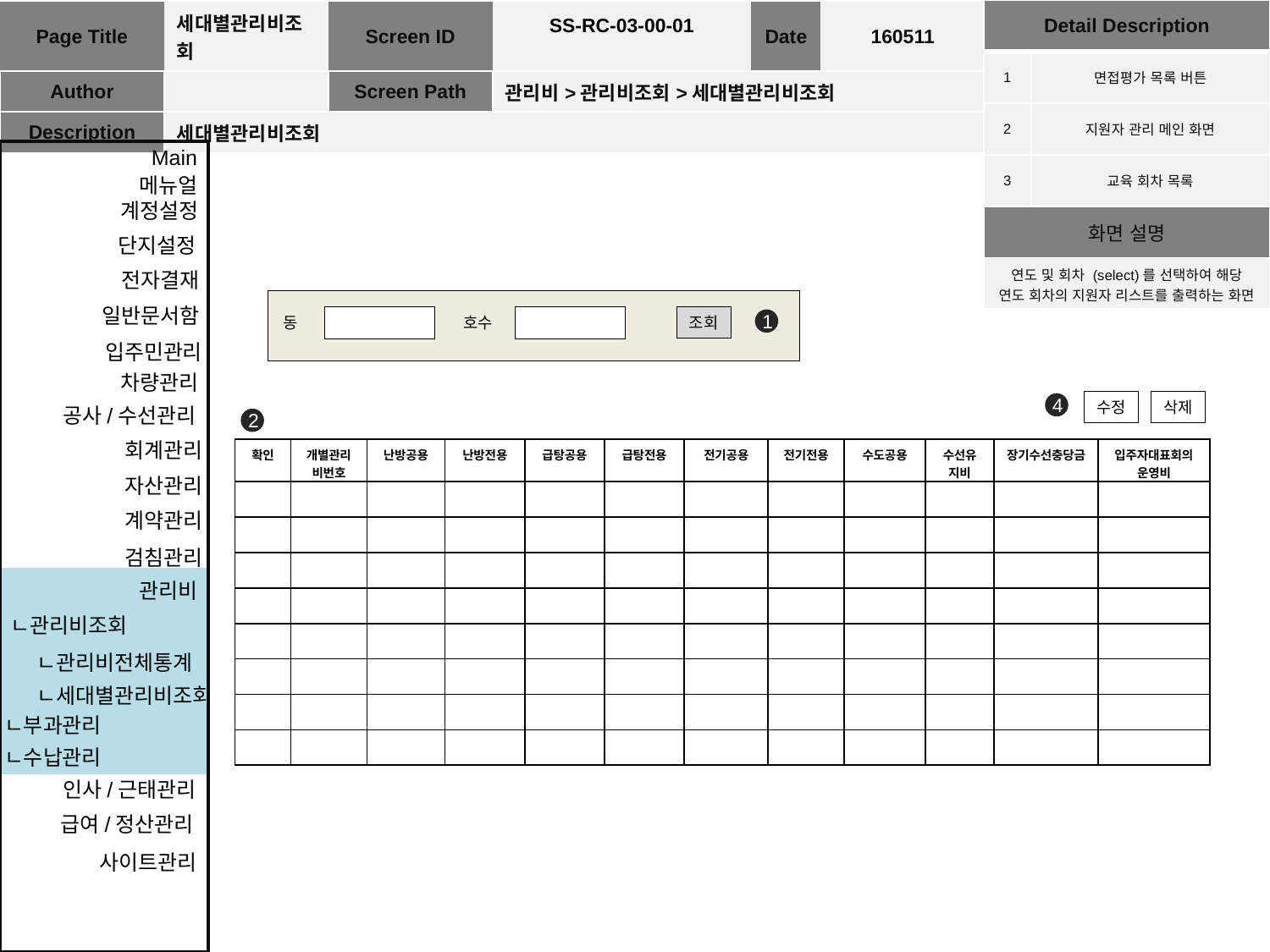

| Detail Description |  |
| --- | --- |
| 1 | 면접평가 목록 버튼 |
| 2 | 지원자 관리 메인 화면 |
| 3 | 교육 회차 목록 |
| 화면 설명 |  |
| 연도 및 회차 (select)를 선택하여 해당 연도 회차의 지원자 리스트를 출력하는 화면 |  |
| Page Title | 세대별관리비조회 | Screen ID | SS-RC-03-00-01 | Date | 160511 |
| --- | --- | --- | --- | --- | --- |
| Author |  | Screen Path | 관리비>관리비조회>세대별관리비조회 |  |  |
| Description | 세대별관리비조회 |  |  |  |  |
Main

메뉴얼
계정설정
단지설정
전자결재

일반문서함

조회
동

호수
1
입주민관리
차량관리
수정
삭제
4
공사/수선관리
2
회계관리
| 확인 | 개별관리비번호 | 난방공용 | 난방전용 | 급탕공용 | 급탕전용 | 전기공용 | 전기전용 | 수도공용 | 수선유지비 | 장기수선충당금 | 입주자대표회의운영비 |
| --- | --- | --- | --- | --- | --- | --- | --- | --- | --- | --- | --- |
|  |  |  |  |  |  |  |  |  |  |  |  |
|  |  |  |  |  |  |  |  |  |  |  |  |
|  |  |  |  |  |  |  |  |  |  |  |  |
|  |  |  |  |  |  |  |  |  |  |  |  |
|  |  |  |  |  |  |  |  |  |  |  |  |
|  |  |  |  |  |  |  |  |  |  |  |  |
|  |  |  |  |  |  |  |  |  |  |  |  |
|  |  |  |  |  |  |  |  |  |  |  |  |
자산관리
계약관리
검침관리

관리비
ㄴ관리비조회
ㄴ관리비전체통계
ㄴ세대별관리비조회
ㄴ부과관리
ㄴ수납관리
인사/근태관리
급여/정산관리
사이트관리